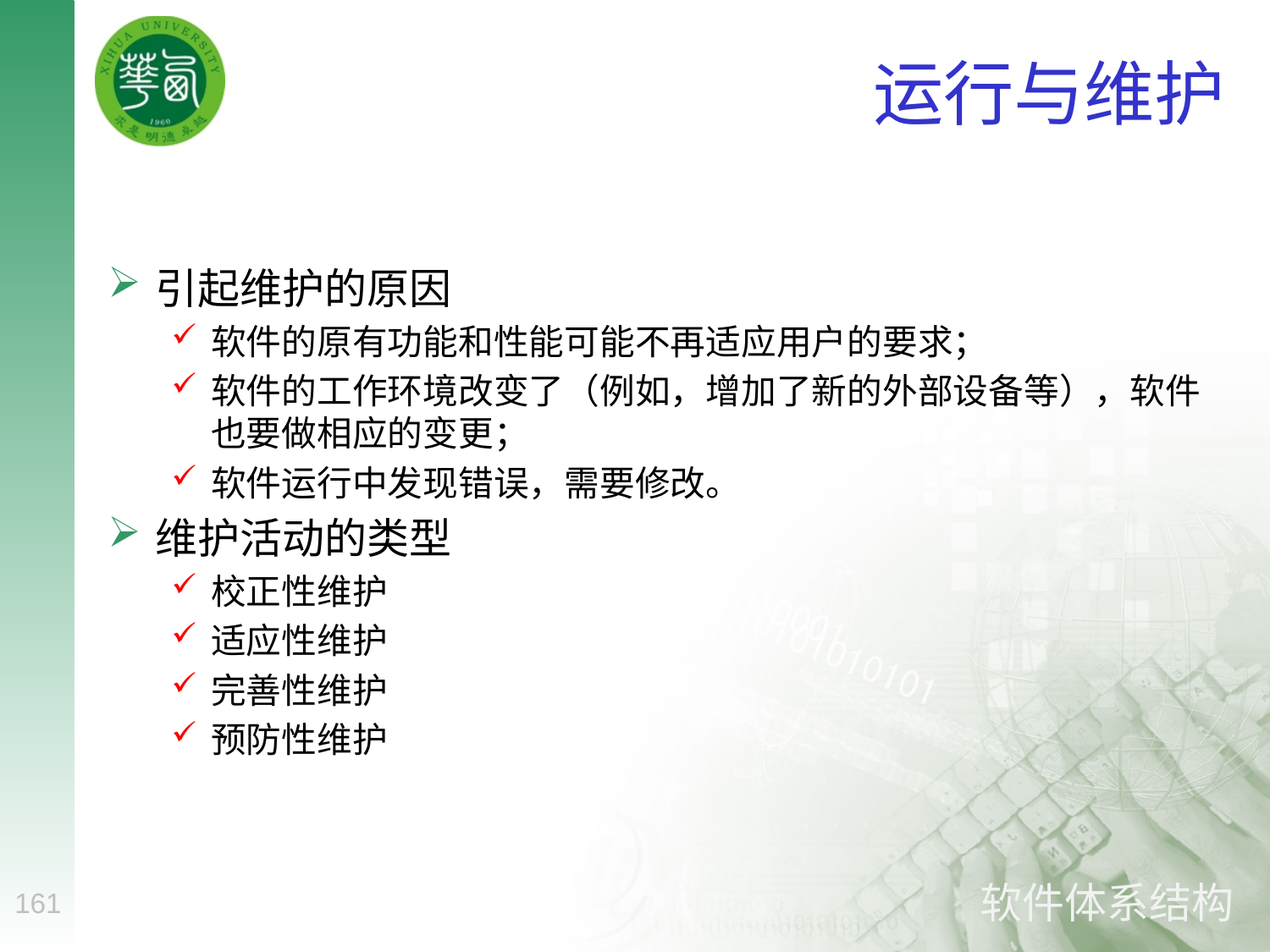

# 运行与维护

引起维护的原因
软件的原有功能和性能可能不再适应用户的要求；
软件的工作环境改变了（例如，增加了新的外部设备等），软件也要做相应的变更；
软件运行中发现错误，需要修改。
维护活动的类型
校正性维护
适应性维护
完善性维护
预防性维护

161